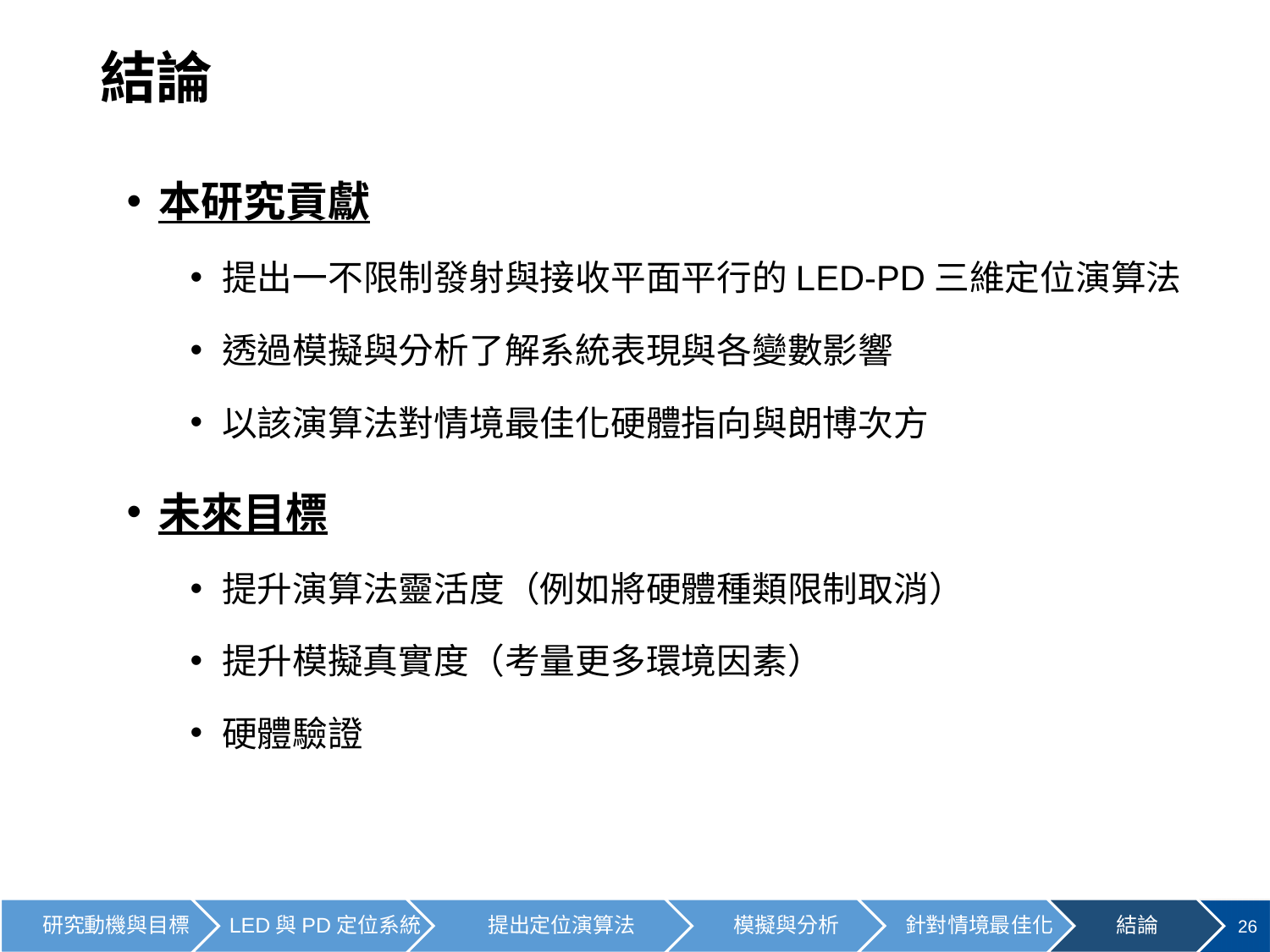

# 結論
本研究貢獻
提出一不限制發射與接收平面平行的LED-PD三維定位演算法
透過模擬與分析了解系統表現與各變數影響
以該演算法對情境最佳化硬體指向與朗博次方
未來目標
提升演算法靈活度（例如將硬體種類限制取消）
提升模擬真實度（考量更多環境因素）
硬體驗證

26